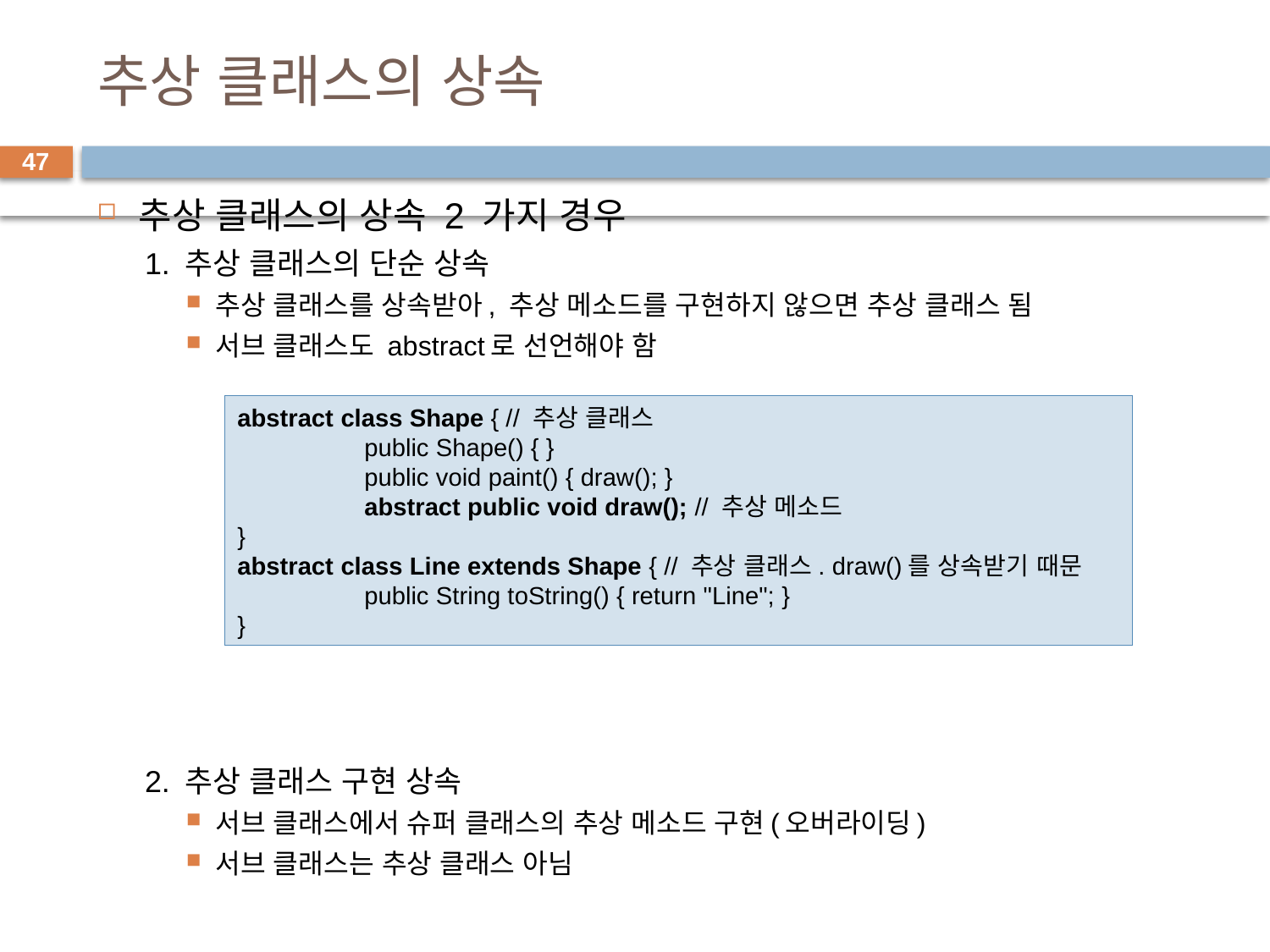

# 추상 클래스의 상속
47
추상 클래스의 상속 2 가지 경우
1. 추상 클래스의 단순 상속
추상 클래스를 상속받아, 추상 메소드를 구현하지 않으면 추상 클래스 됨
서브 클래스도 abstract로 선언해야 함

2. 추상 클래스 구현 상속
서브 클래스에서 슈퍼 클래스의 추상 메소드 구현(오버라이딩)
서브 클래스는 추상 클래스 아님
abstract class Shape { // 추상 클래스
	public Shape() { }
	public void paint() { draw(); }
	abstract public void draw(); // 추상 메소드
}
abstract class Line extends Shape { // 추상 클래스. draw()를 상속받기 때문
	public String toString() { return "Line"; }
}